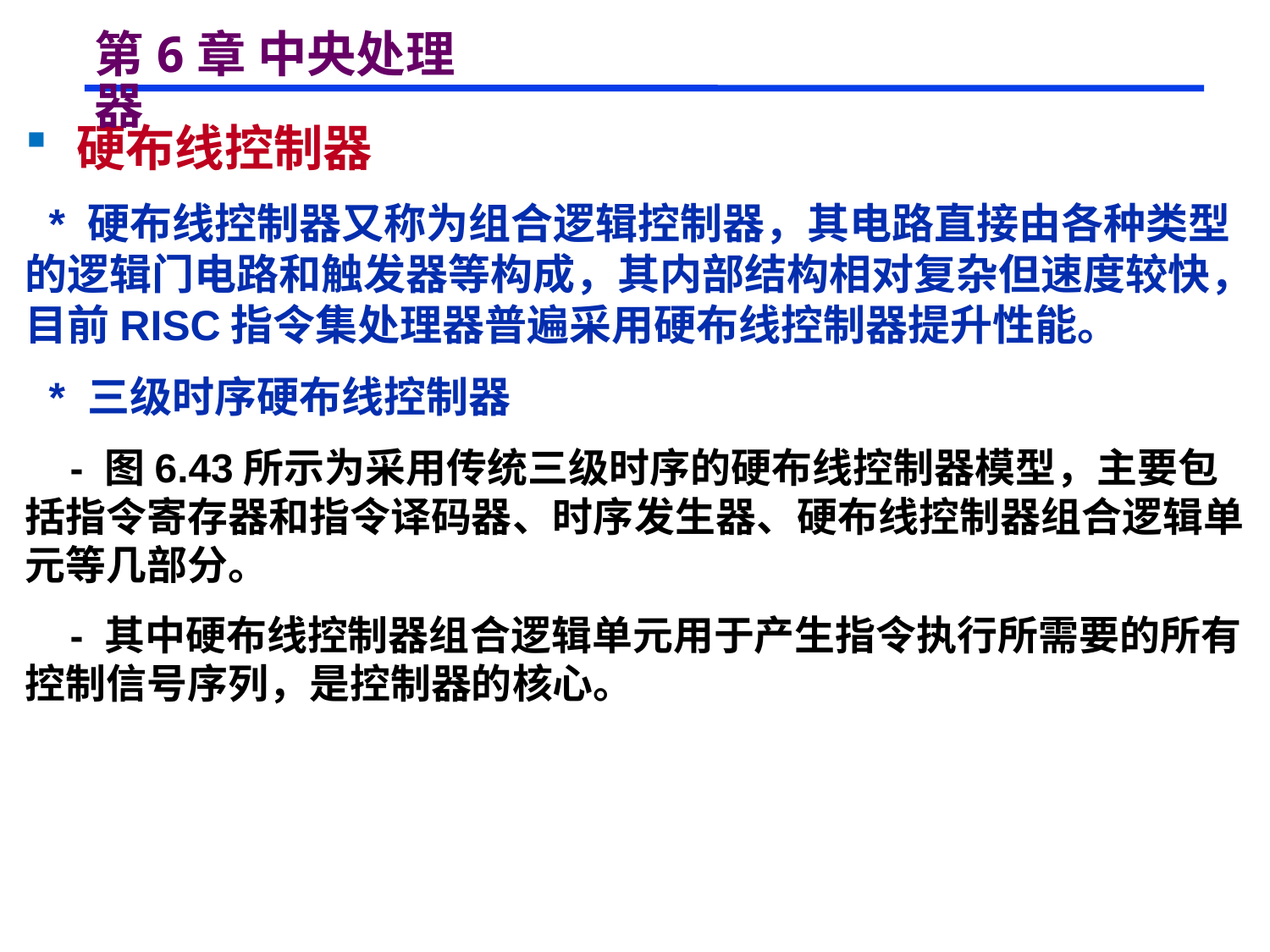

# 第6章 中央处理器
 硬布线控制器
  * 硬布线控制器又称为组合逻辑控制器，其电路直接由各种类型的逻辑门电路和触发器等构成，其内部结构相对复杂但速度较快，目前RISC指令集处理器普遍采用硬布线控制器提升性能。
  * 三级时序硬布线控制器
    - 图6.43所示为采用传统三级时序的硬布线控制器模型，主要包括指令寄存器和指令译码器、时序发生器、硬布线控制器组合逻辑单元等几部分。
    - 其中硬布线控制器组合逻辑单元用于产生指令执行所需要的所有控制信号序列，是控制器的核心。